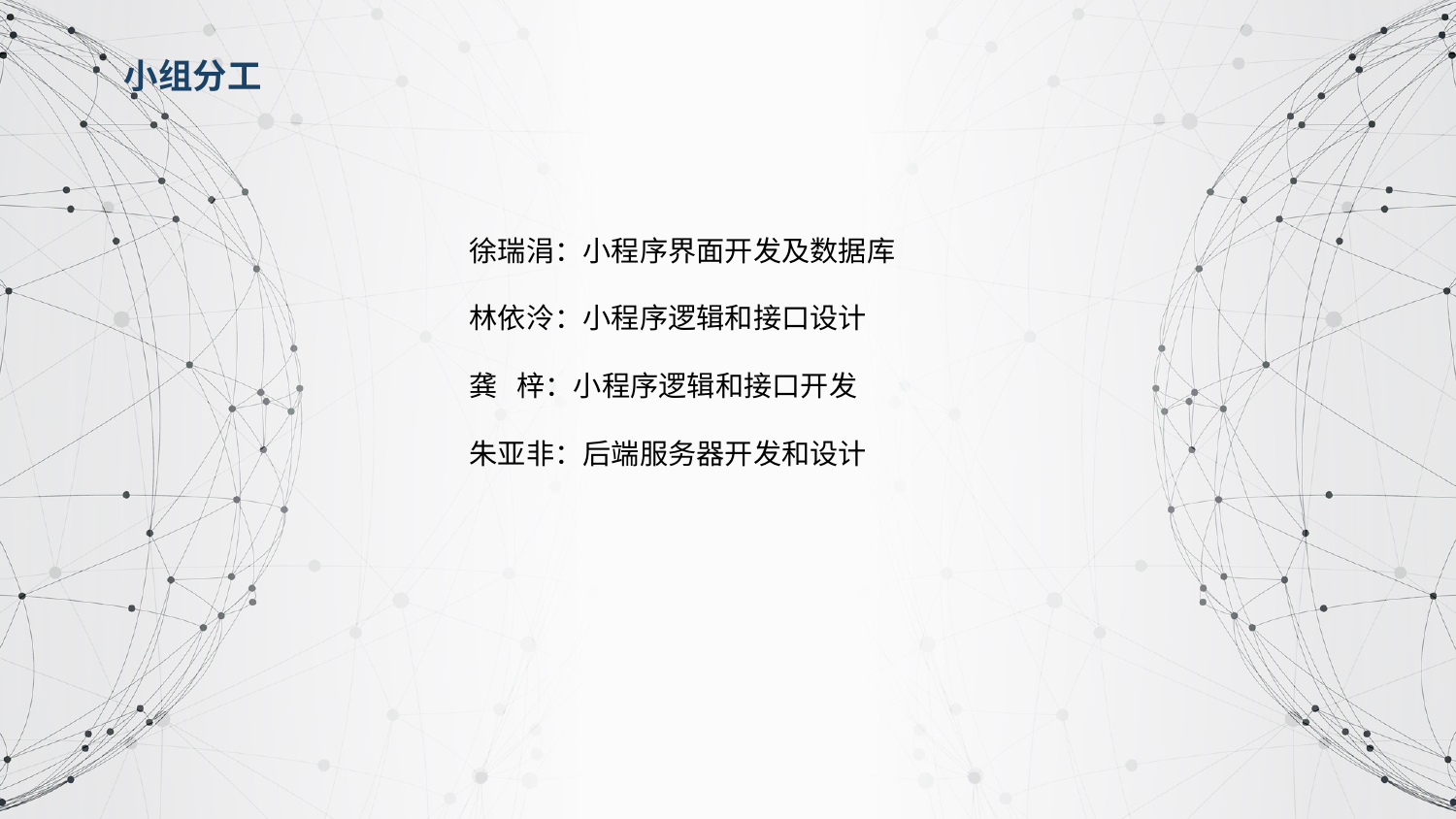

小组分工
徐瑞涓：小程序界面开发及数据库

林依泠：小程序逻辑和接口设计
龚   梓：小程序逻辑和接口开发

朱亚非：后端服务器开发和设计